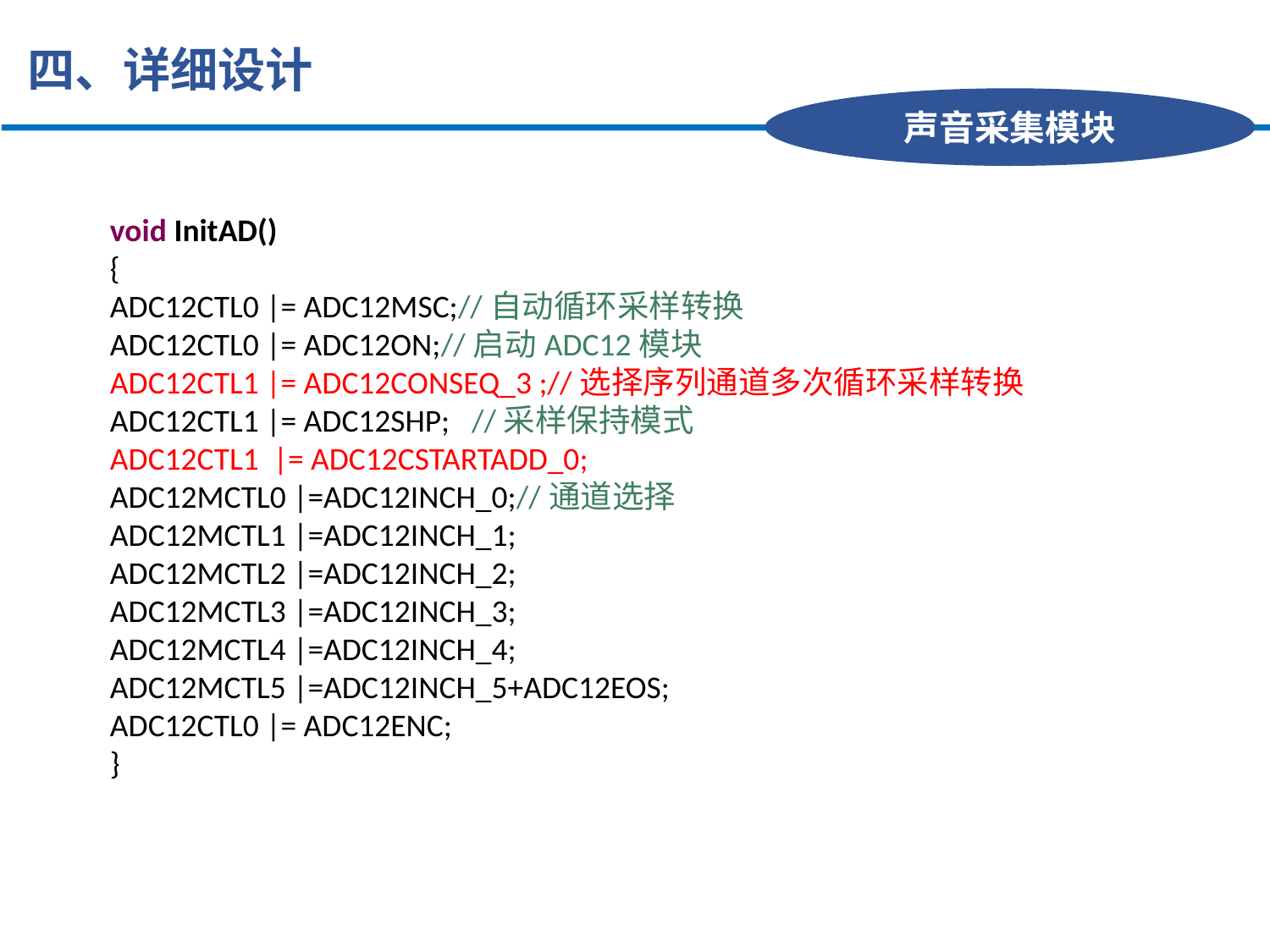

四、详细设计
声音采集模块

void InitAD()
{
ADC12CTL0 |= ADC12MSC;//自动循环采样转换
ADC12CTL0 |= ADC12ON;//启动ADC12模块
ADC12CTL1 |= ADC12CONSEQ_3 ;//选择序列通道多次循环采样转换
ADC12CTL1 |= ADC12SHP;   //采样保持模式
ADC12CTL1  |= ADC12CSTARTADD_0;
ADC12MCTL0 |=ADC12INCH_0;//通道选择
ADC12MCTL1 |=ADC12INCH_1;
ADC12MCTL2 |=ADC12INCH_2;
ADC12MCTL3 |=ADC12INCH_3;
ADC12MCTL4 |=ADC12INCH_4;
ADC12MCTL5 |=ADC12INCH_5+ADC12EOS;
ADC12CTL0 |= ADC12ENC;
}